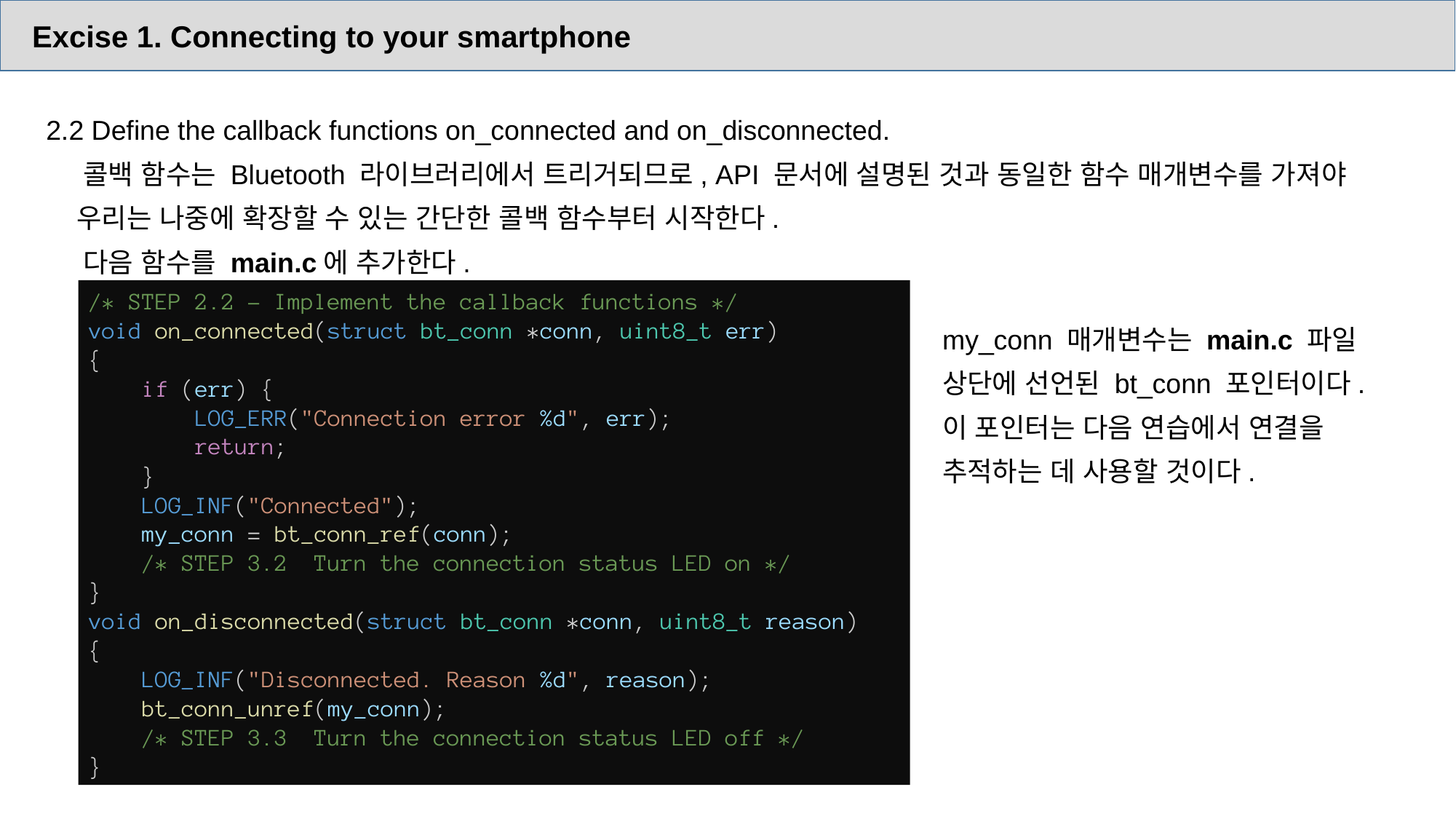

Excise 1. Connecting to your smartphone
2.2 Define the callback functions on_connected and on_disconnected.
    콜백 함수는 Bluetooth 라이브러리에서 트리거되므로, API 문서에 설명된 것과 동일한 함수 매개변수를 가져야
    우리는 나중에 확장할 수 있는 간단한 콜백 함수부터 시작한다.
    다음 함수를 main.c에 추가한다.
/* STEP 2.2 - Implement the callback functions */
void on_connected(struct bt_conn *conn, uint8_t err)
{
    if (err) {
        LOG_ERR("Connection error %d", err);
        return;
    }
    LOG_INF("Connected");
    my_conn = bt_conn_ref(conn);
    /* STEP 3.2  Turn the connection status LED on */
}
void on_disconnected(struct bt_conn *conn, uint8_t reason)
{
    LOG_INF("Disconnected. Reason %d", reason);
    bt_conn_unref(my_conn);
    /* STEP 3.3  Turn the connection status LED off */
}
my_conn 매개변수는 main.c 파일 상단에 선언된 bt_conn 포인터이다.
이 포인터는 다음 연습에서 연결을 추적하는 데 사용할 것이다.